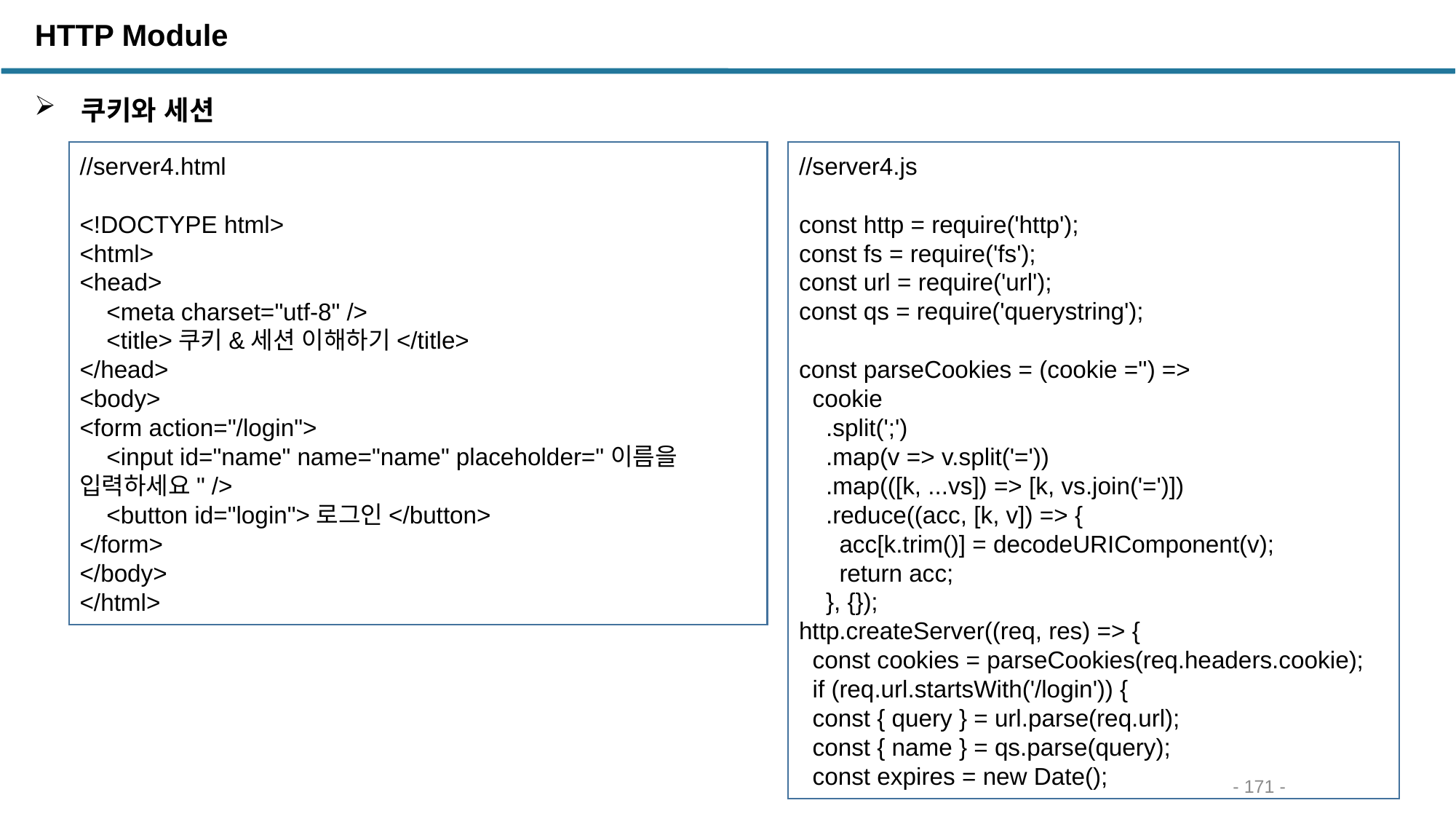

HTTP Module
 쿠키와 세션
//server4.html

<!DOCTYPE html>
<html>
<head>
    <meta charset="utf-8" />
    <title>쿠키&세션 이해하기</title>
</head>
<body>
<form action="/login">
    <input id="name" name="name" placeholder="이름을 입력하세요" />
    <button id="login">로그인</button>
</form>
</body>
</html>
//server4.js

const http = require('http');
const fs = require('fs');
const url = require('url');
const qs = require('querystring');

const parseCookies = (cookie ='') =>
  cookie
    .split(';')
    .map(v => v.split('='))
    .map(([k, ...vs]) => [k, vs.join('=')])
    .reduce((acc, [k, v]) => {
      acc[k.trim()] = decodeURIComponent(v);
      return acc;
    }, {});
http.createServer((req, res) => {
  const cookies = parseCookies(req.headers.cookie);
  if (req.url.startsWith('/login')) {
  const { query } = url.parse(req.url);
  const { name } = qs.parse(query);
  const expires = new Date();
- 171 -